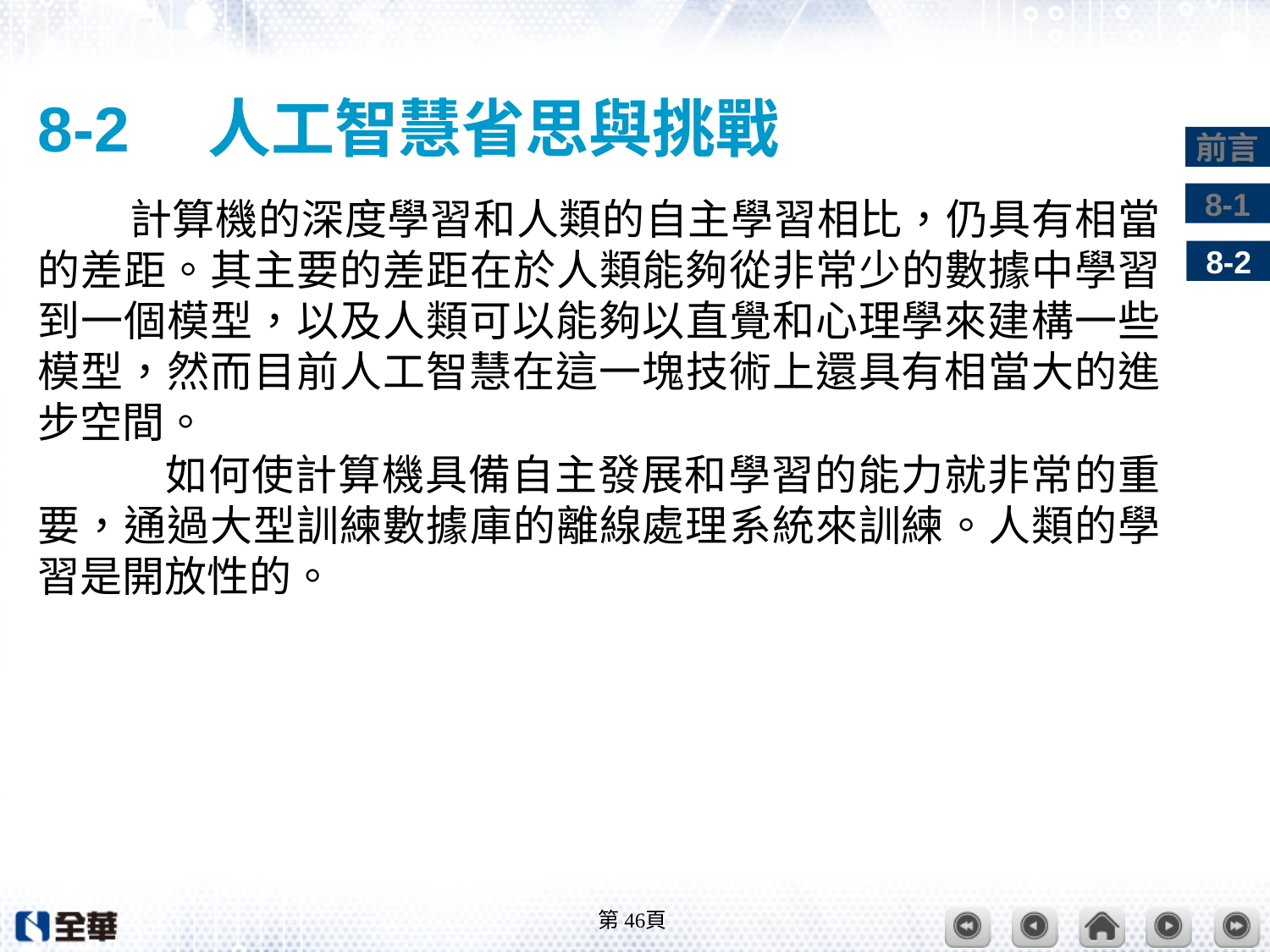

# 8-2　人工智慧省思與挑戰
        計算機的深度學習和人類的自主學習相比，仍具有相當的差距。其主要的差距在於人類能夠從非常少的數據中學習到一個模型，以及人類可以能夠以直覺和心理學來建構一些模型，然而目前人工智慧在這一塊技術上還具有相當大的進步空間。
	如何使計算機具備自主發展和學習的能力就非常的重要，通過大型訓練數據庫的離線處理系統來訓練。人類的學習是開放性的。